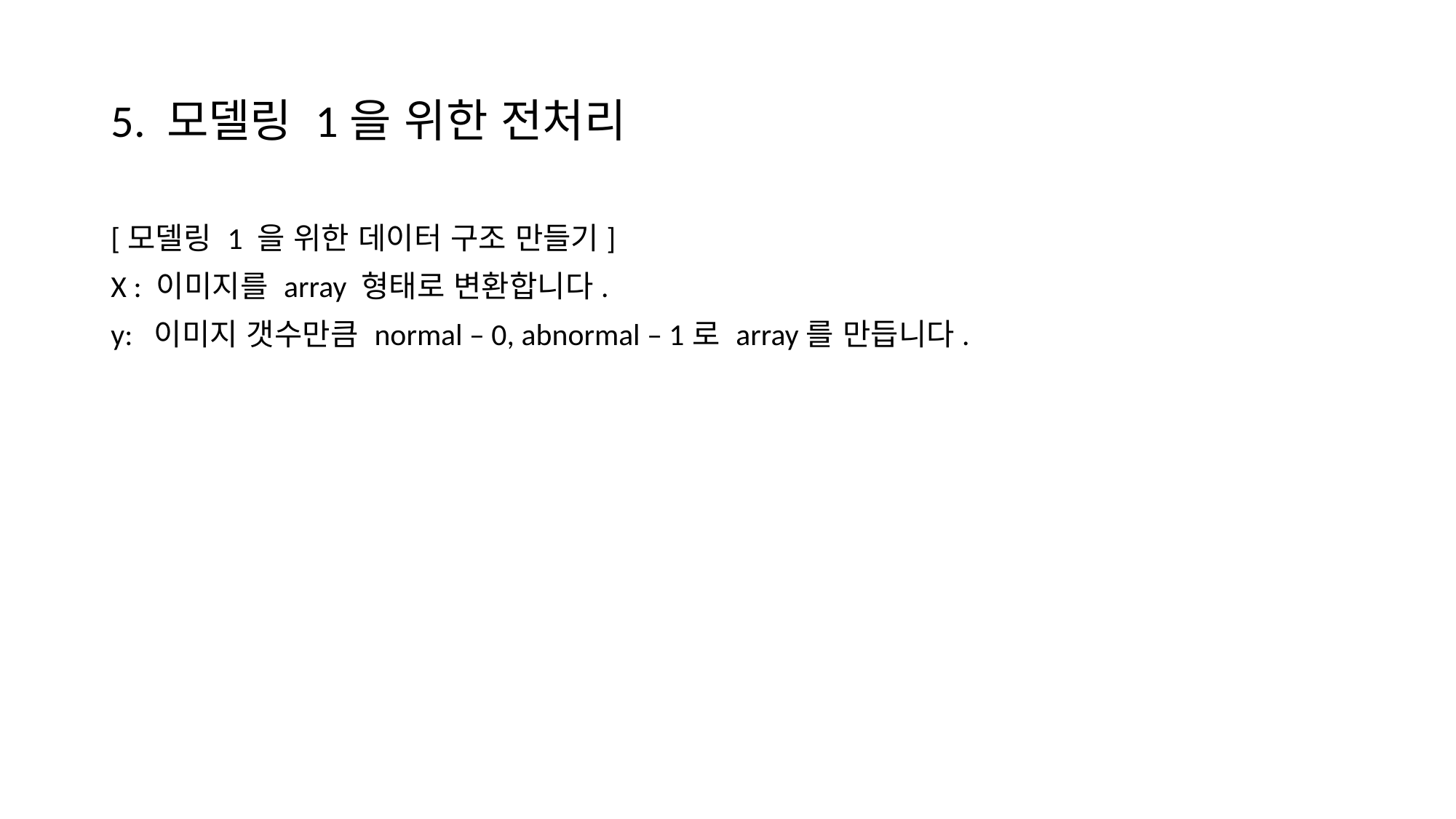

# 5. 모델링 1을 위한 전처리
[모델링 1 을 위한 데이터 구조 만들기]
X : 이미지를 array 형태로 변환합니다.
y:  이미지 갯수만큼 normal – 0, abnormal – 1로 array를 만듭니다.